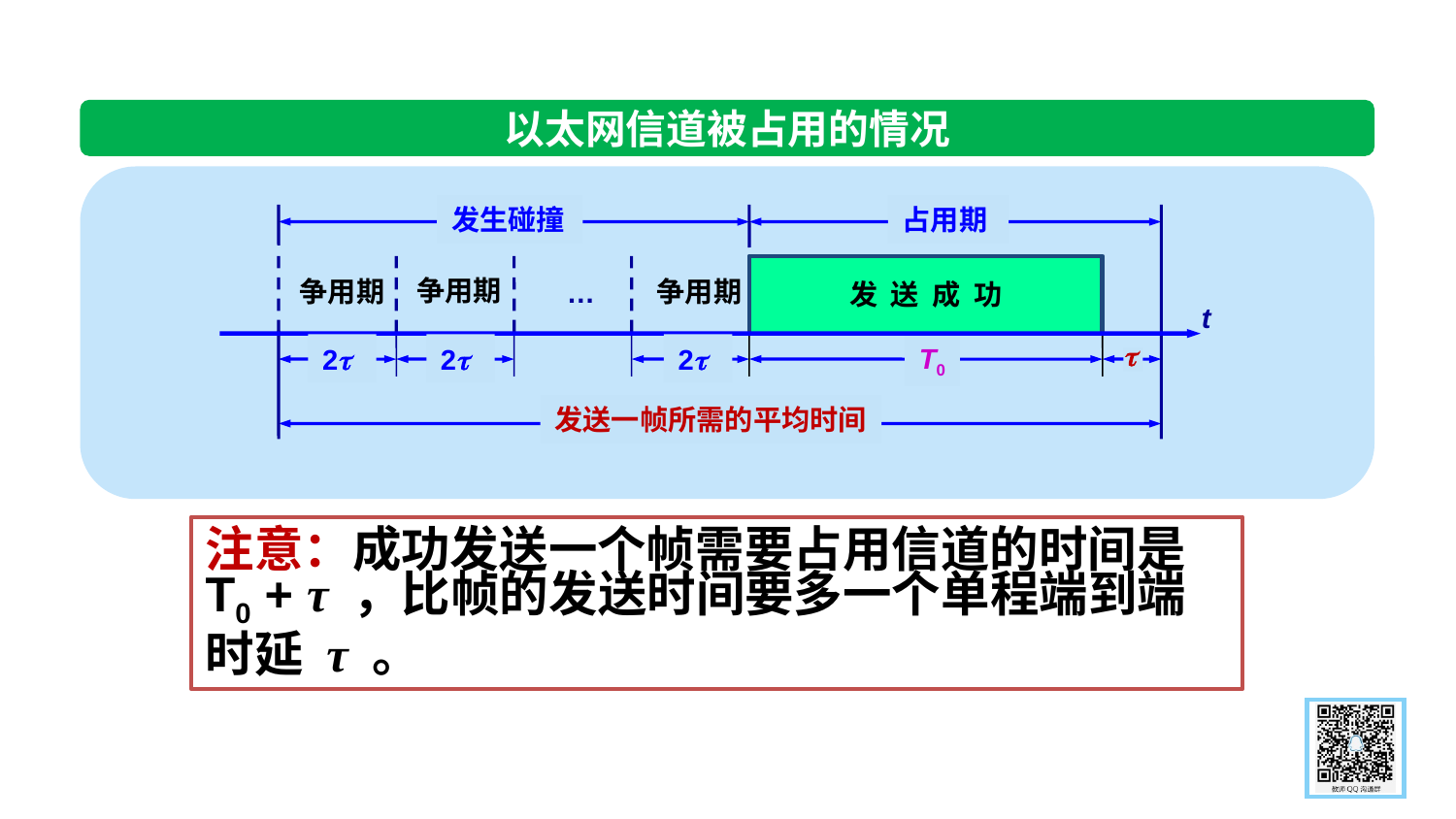

以太网信道被占用的情况

发生碰撞
占用期

争用期
争用期
争用期
…
发  送  成  功
t
τ

T0

2τ

2τ

2τ

发送一帧所需的平均时间

注意：成功发送一个帧需要占用信道的时间是 T0 + τ ，比帧的发送时间要多一个单程端到端时延 τ 。